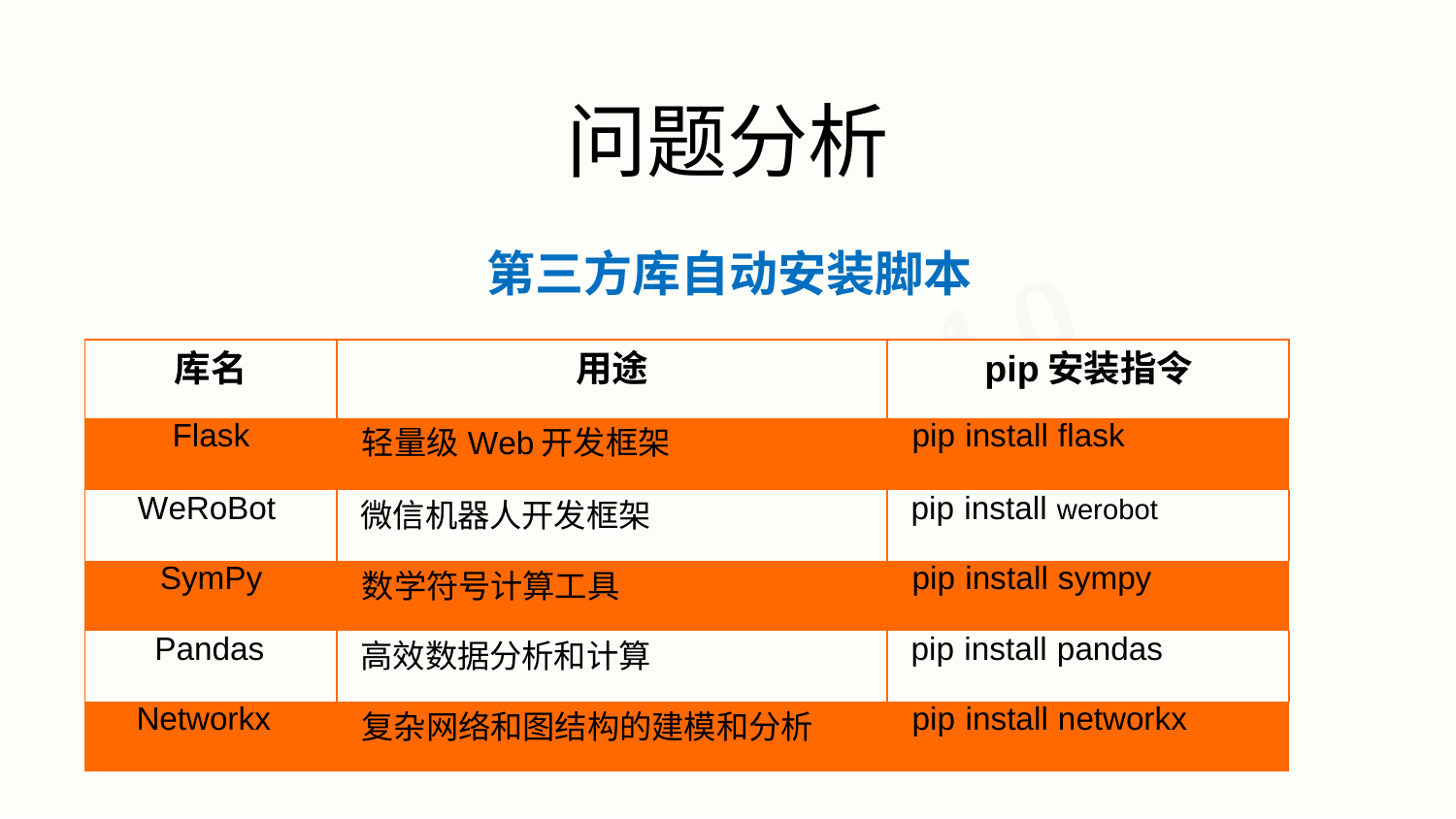

# 问题分析
第三方库自动安装脚本

| 库名 | 用途 | pip安装指令 |
| --- | --- | --- |
| Flask | 轻量级Web开发框架 | pip install flask |
| WeRoBot | 微信机器人开发框架 | pip install werobot |
| SymPy | 数学符号计算工具 | pip install sympy |
| Pandas | 高效数据分析和计算 | pip install pandas |
| Networkx | 复杂网络和图结构的建模和分析 | pip install networkx |